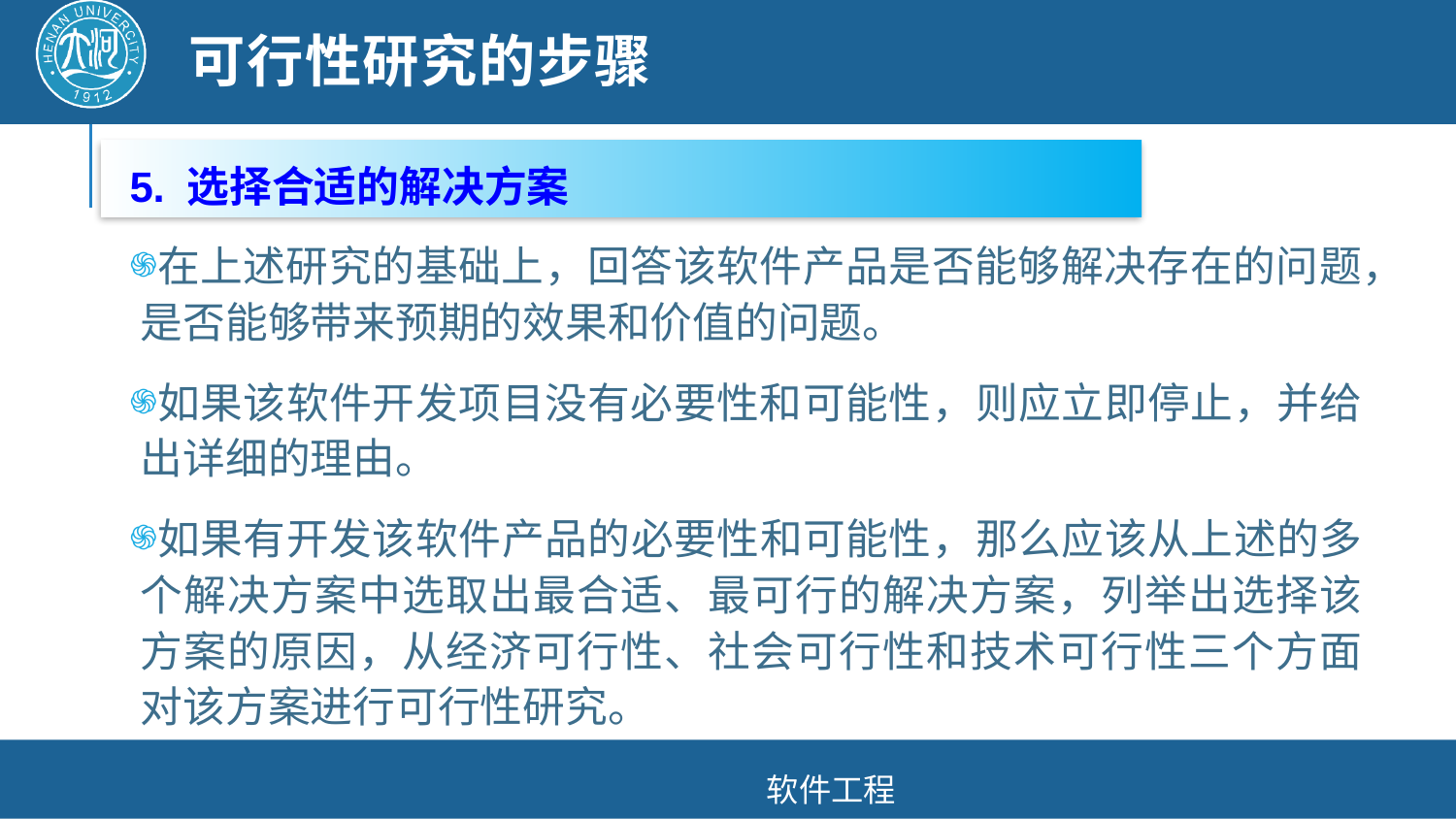

# 可行性研究的步骤

5. 选择合适的解决方案
在上述研究的基础上，回答该软件产品是否能够解决存在的问题，是否能够带来预期的效果和价值的问题。
如果该软件开发项目没有必要性和可能性，则应立即停止，并给出详细的理由。
如果有开发该软件产品的必要性和可能性，那么应该从上述的多个解决方案中选取出最合适、最可行的解决方案，列举出选择该方案的原因，从经济可行性、社会可行性和技术可行性三个方面对该方案进行可行性研究。

软件工程
31